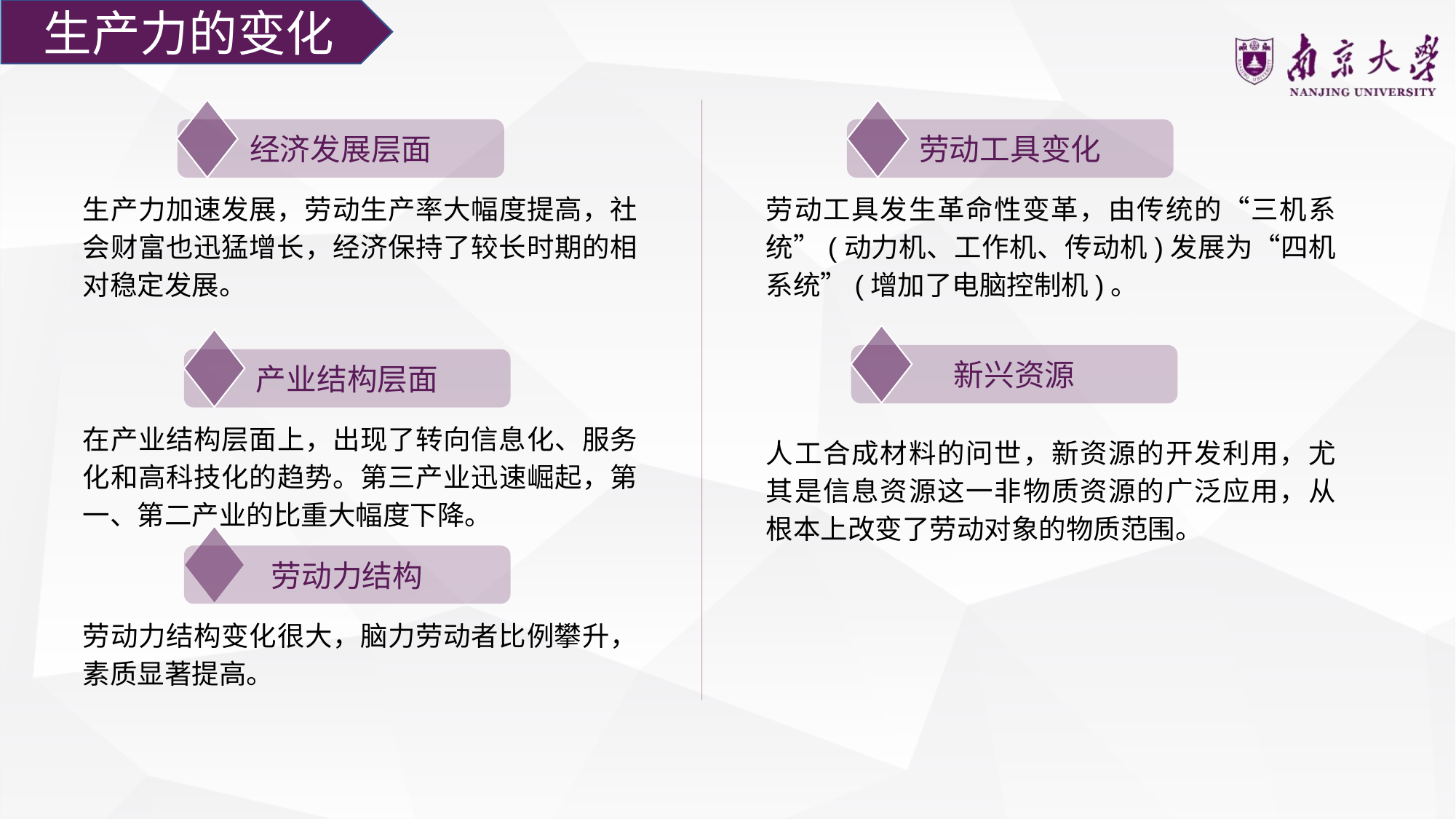

生产力的变化

经济发展层面
劳动工具变化
生产力加速发展，劳动生产率大幅度提高，社会财富也迅猛增长，经济保持了较长时期的相对稳定发展。
劳动工具发生革命性变革，由传统的“三机系统”(动力机、工作机、传动机)发展为“四机系统”(增加了电脑控制机)。

新兴资源
产业结构层面
在产业结构层面上，出现了转向信息化、服务化和高科技化的趋势。第三产业迅速崛起，第一、第二产业的比重大幅度下降。
人工合成材料的问世，新资源的开发利用，尤其是信息资源这一非物质资源的广泛应用，从根本上改变了劳动对象的物质范围。

劳动力结构
劳动力结构变化很大，脑力劳动者比例攀升，素质显著提高。